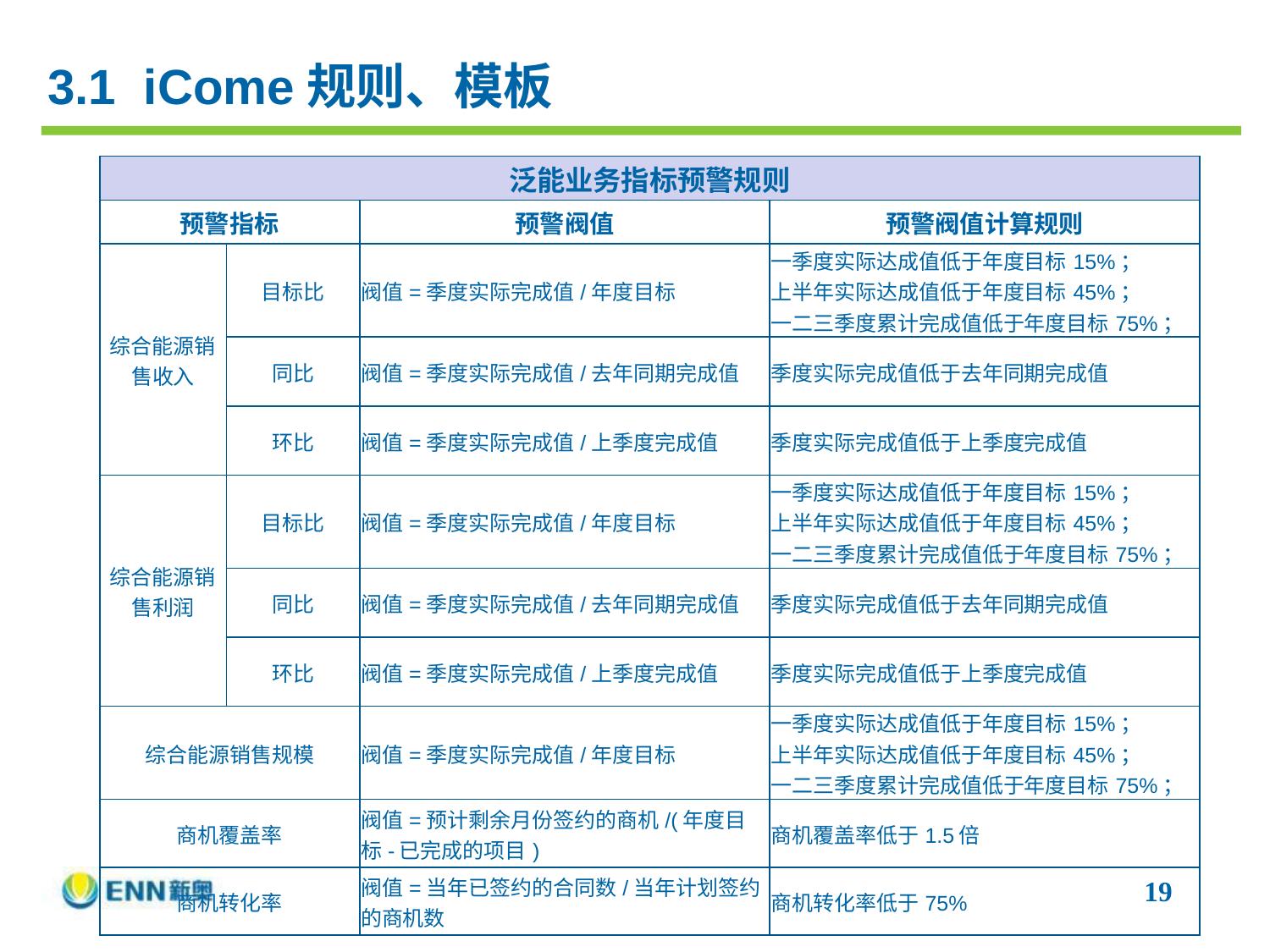

3.1  iCome规则、模板
| 泛能业务指标预警规则 |  |  |  |
| --- | --- | --- | --- |
| 预警指标 |  | 预警阀值 | 预警阀值计算规则 |
| 综合能源销售收入 | 目标比 | 阀值=季度实际完成值/年度目标 | 一季度实际达成值低于年度目标15%； 上半年实际达成值低于年度目标45%； 一二三季度累计完成值低于年度目标75%； |
|  | 同比 | 阀值=季度实际完成值/去年同期完成值 | 季度实际完成值低于去年同期完成值 |
|  | 环比 | 阀值=季度实际完成值/上季度完成值 | 季度实际完成值低于上季度完成值 |
| 综合能源销售利润 | 目标比 | 阀值=季度实际完成值/年度目标 | 一季度实际达成值低于年度目标15%； 上半年实际达成值低于年度目标45%； 一二三季度累计完成值低于年度目标75%； |
|  | 同比 | 阀值=季度实际完成值/去年同期完成值 | 季度实际完成值低于去年同期完成值 |
|  | 环比 | 阀值=季度实际完成值/上季度完成值 | 季度实际完成值低于上季度完成值 |
| 综合能源销售规模 |  | 阀值=季度实际完成值/年度目标 | 一季度实际达成值低于年度目标15%； 上半年实际达成值低于年度目标45%； 一二三季度累计完成值低于年度目标75%； |
| 商机覆盖率 |  | 阀值=预计剩余月份签约的商机/(年度目标-已完成的项目) | 商机覆盖率低于1.5倍 |
| 商机转化率 |  | 阀值=当年已签约的合同数/当年计划签约的商机数 | 商机转化率低于75% |
19